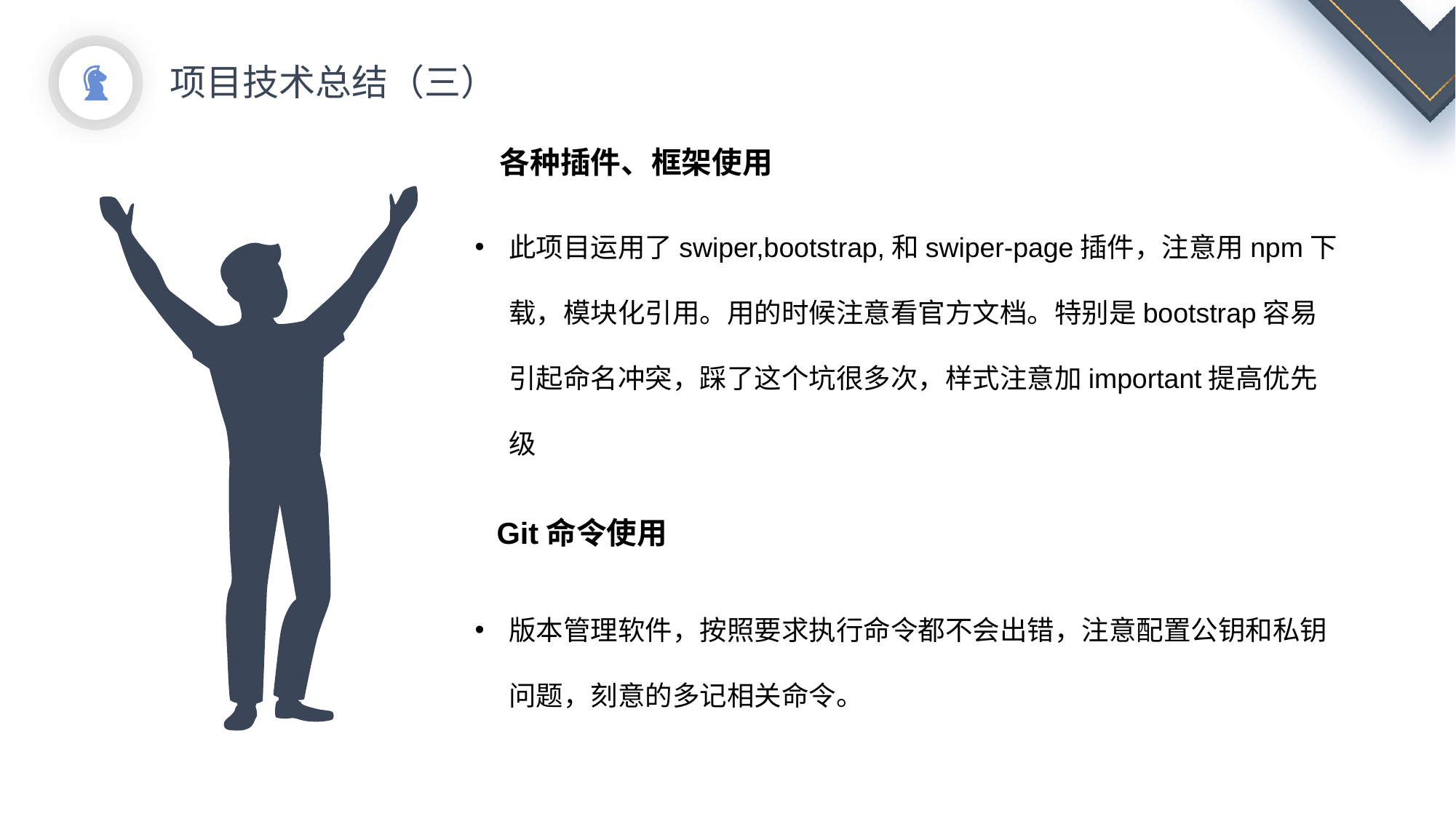

项目技术总结（三）
各种插件、框架使用

此项目运用了swiper,bootstrap,和swiper-page插件，注意用npm下载，模块化引用。用的时候注意看官方文档。特别是bootstrap容易引起命名冲突，踩了这个坑很多次，样式注意加important提高优先级
Git命令使用
版本管理软件，按照要求执行命令都不会出错，注意配置公钥和私钥问题，刻意的多记相关命令。